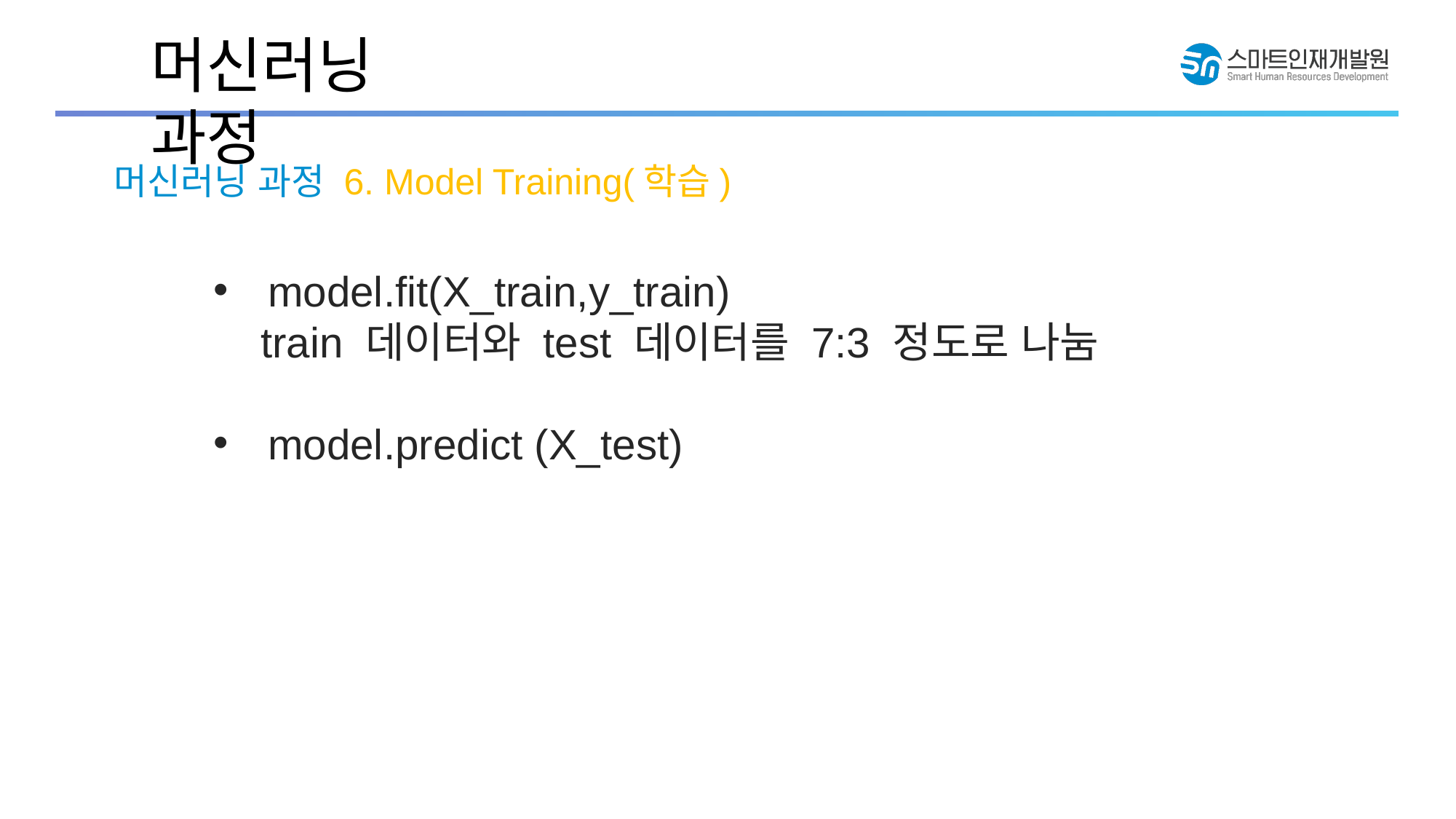

머신러닝 과정
머신러닝 과정 6. Model Training(학습)
model.fit(X_train,y_train)
    train 데이터와 test 데이터를 7:3 정도로 나눔

model.predict (X_test)